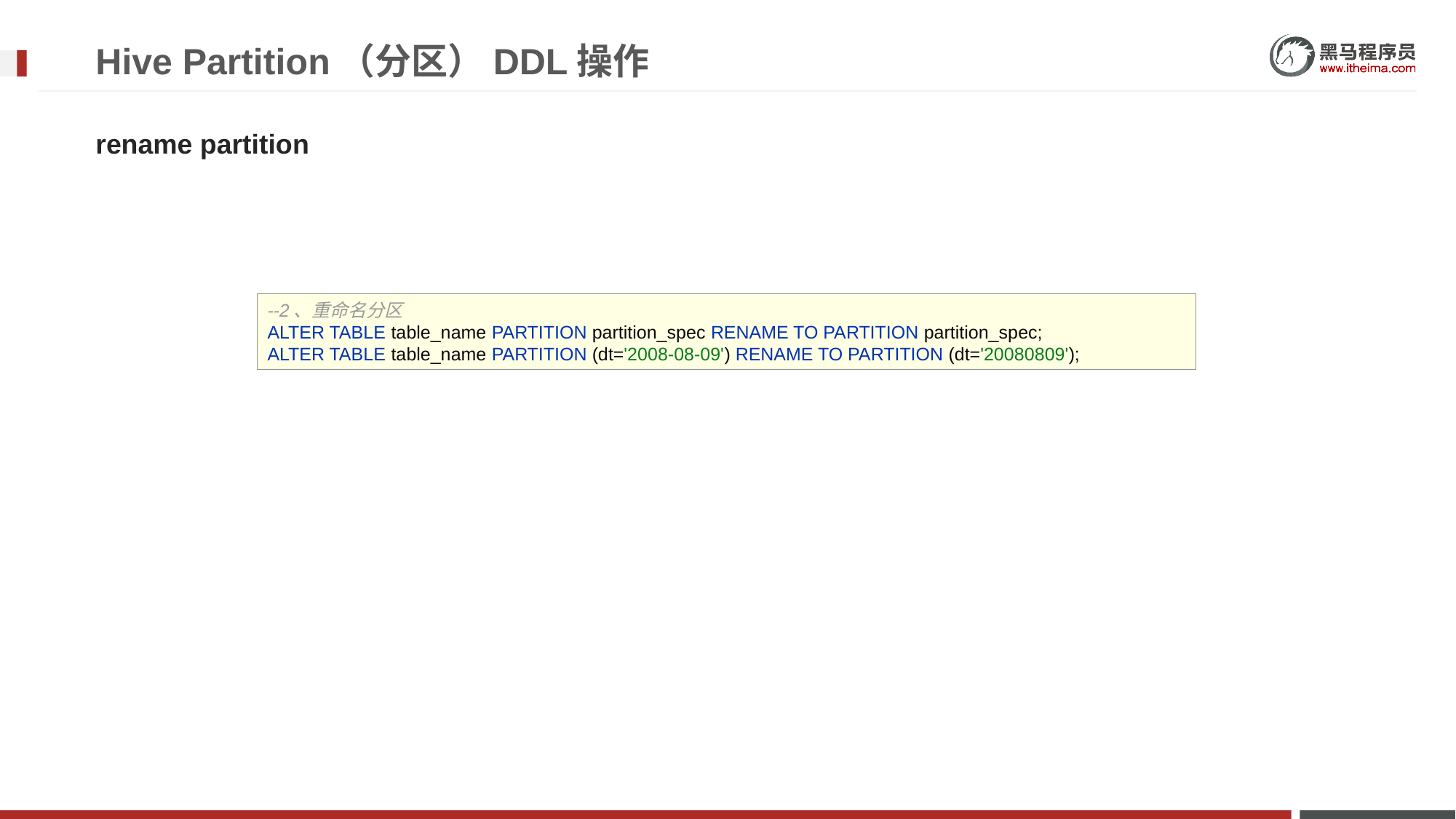

# Hive Partition（分区）DDL操作
rename partition
--2、重命名分区
ALTER TABLE table_name PARTITION partition_spec RENAME TO PARTITION partition_spec;
ALTER TABLE table_name PARTITION (dt='2008-08-09') RENAME TO PARTITION (dt='20080809');